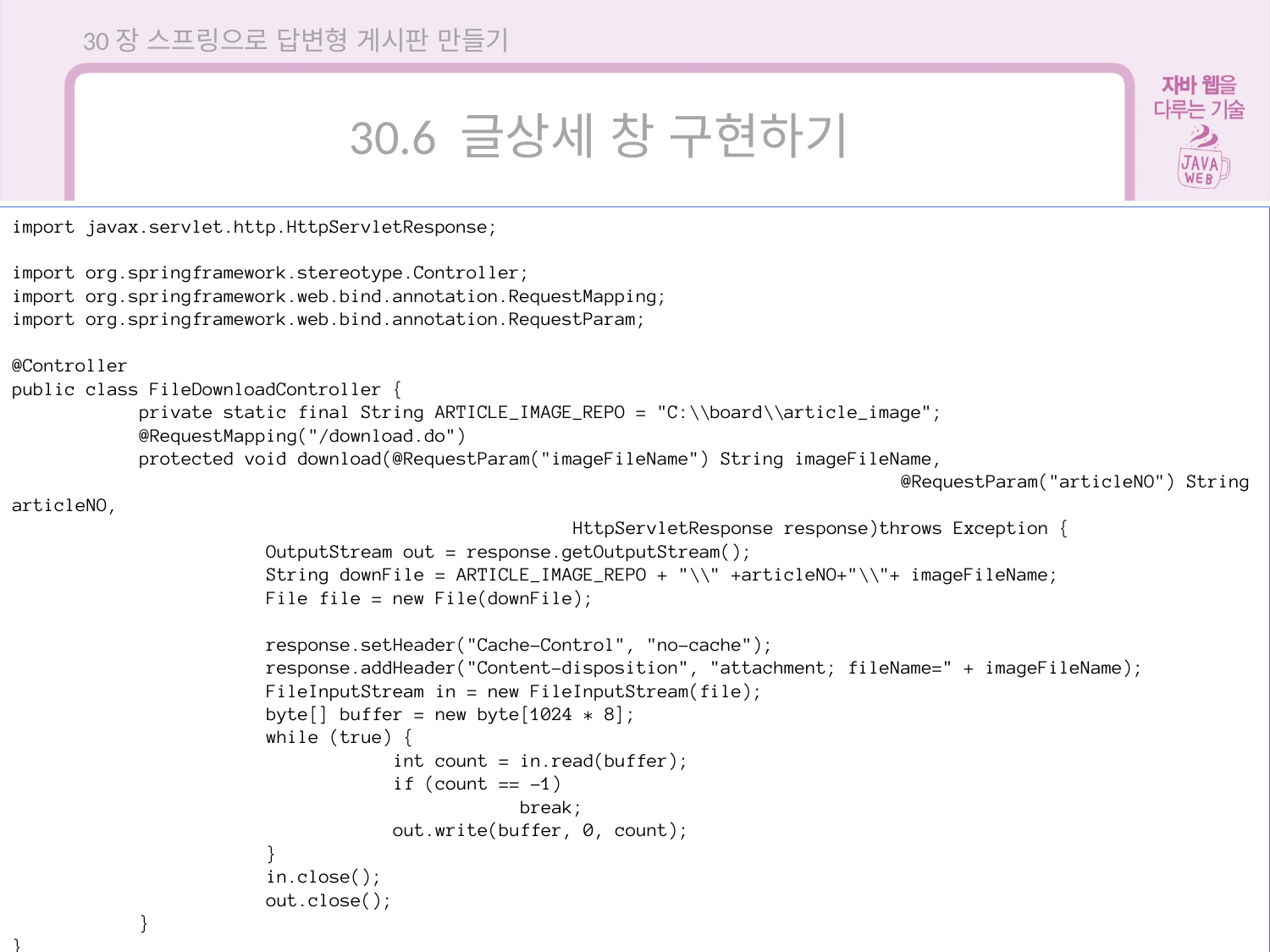

30장 스프링으로 답변형 게시판 만들기
30.6 글상세 창 구현하기
import javax.servlet.http.HttpServletResponse;

import org.springframework.stereotype.Controller;
import org.springframework.web.bind.annotation.RequestMapping;
import org.springframework.web.bind.annotation.RequestParam;

@Controller
public class FileDownloadController {
	private static final String ARTICLE_IMAGE_REPO = "C:\\board\\article_image";
	@RequestMapping("/download.do")
	protected void download(@RequestParam("imageFileName") String imageFileName,
							@RequestParam("articleNO") String articleNO,
			                 HttpServletResponse response)throws Exception {
		OutputStream out = response.getOutputStream();
		String downFile = ARTICLE_IMAGE_REPO + "\\" +articleNO+"\\"+ imageFileName;
		File file = new File(downFile);

		response.setHeader("Cache-Control", "no-cache");
		response.addHeader("Content-disposition", "attachment; fileName=" + imageFileName);
		FileInputStream in = new FileInputStream(file);
		byte[] buffer = new byte[1024 * 8];
		while (true) {
			int count = in.read(buffer);
			if (count == -1)
				break;
			out.write(buffer, 0, count);
		}
		in.close();
		out.close();
	}
}